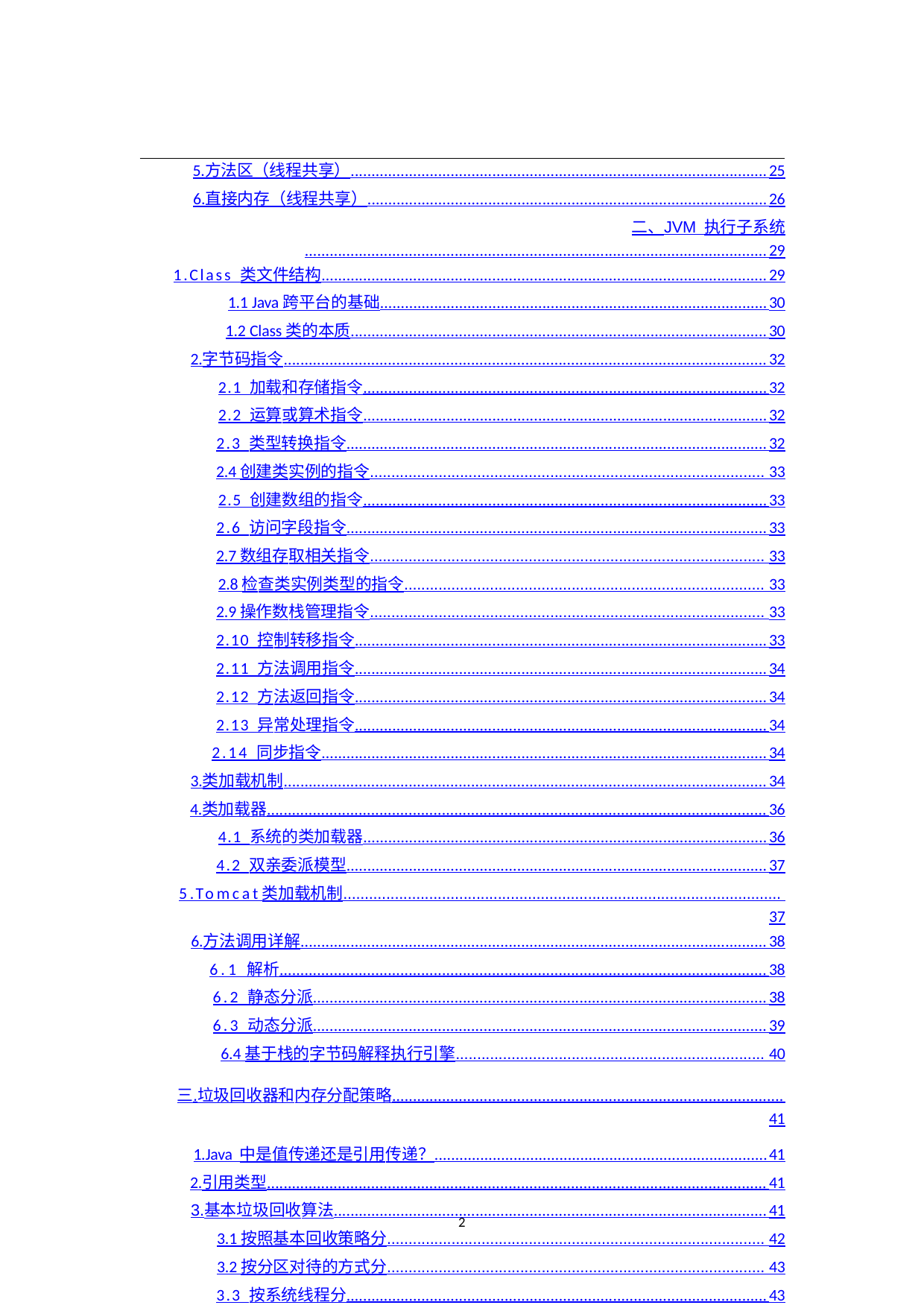

5.方法区（线程共享）....................................................................................................25
6.直接内存（线程共享）................................................................................................26
二、JVM  执行子系统...............................................................................................................29
1.Class  类文件结构...........................................................................................................29
1.1 Java 跨平台的基础.............................................................................................30
1.2 Class 类的本质....................................................................................................30
2.字节码指令....................................................................................................................32
2.1  加载和存储指令.................................................................................................32
2.2  运算或算术指令.................................................................................................32
2.3  类型转换指令.....................................................................................................32
2.4 创建类实例的指令............................................................................................ 33
2.5  创建数组的指令.................................................................................................33
2.6  访问字段指令.....................................................................................................33
2.7 数组存取相关指令............................................................................................ 33
2.8 检查类实例类型的指令.................................................................................... 33
2.9 操作数栈管理指令............................................................................................ 33
2.10  控制转移指令...................................................................................................33
2.11  方法调用指令...................................................................................................34
2.12  方法返回指令...................................................................................................34
2.13  异常处理指令...................................................................................................34
2.14  同步指令...........................................................................................................34
3.类加载机制....................................................................................................................34
4.类加载器........................................................................................................................36
4.1  系统的类加载器.................................................................................................36
4.2  双亲委派模型.....................................................................................................37
5.Tomcat 类加载机制...................................................................................................... 37
6.方法调用详解................................................................................................................38
6.1  解析.....................................................................................................................38
6.2  静态分派.............................................................................................................38
6.3  动态分派.............................................................................................................39
6.4 基于栈的字节码解释执行引擎........................................................................ 40

三.垃圾回收器和内存分配策略..............................................................................................41
1.Java  中是值传递还是引用传递？................................................................................41
2.引用类型........................................................................................................................41
3.基本垃圾回收算法........................................................................................................41
3.1 按照基本回收策略分........................................................................................ 42
3.2 按分区对待的方式分........................................................................................ 43
3.3  按系统线程分.....................................................................................................43
4.分代处理垃圾................................................................................................................44
5.JAVA 中垃圾回收 GC 的类型........................................................................................ 45
四、编写高效优雅 Java 程序..................................................................................................45

2